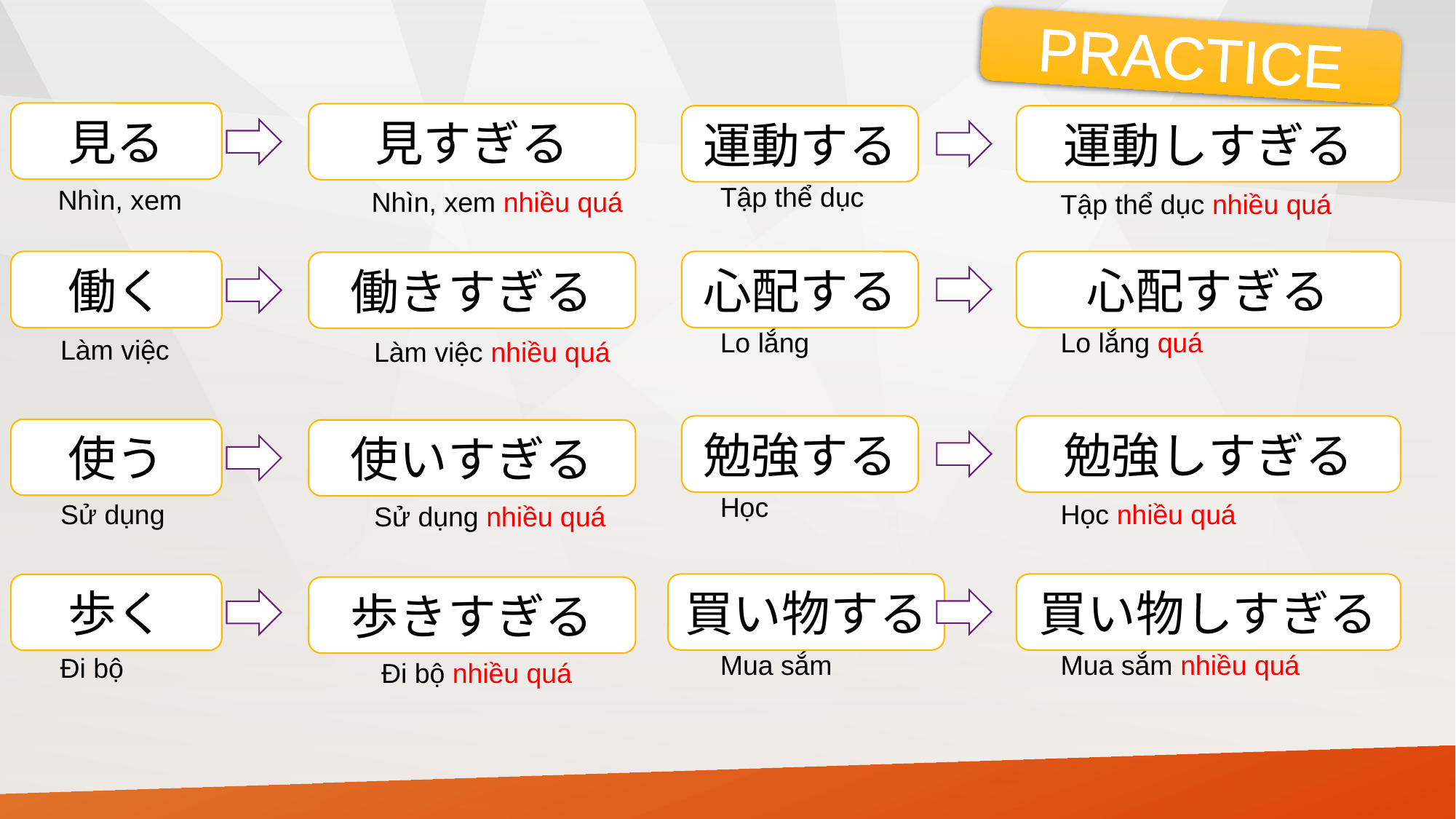

PRACTICE
見る
見すぎる
運動する
運動しすぎる

Tập thể dục
Nhìn, xem
Nhìn, xem nhiều quá
Tập thể dục nhiều quá
働く
心配する
心配すぎる
働きすぎる

Lo lắng
Lo lắng quá
Làm việc
Làm việc nhiều quá
勉強する
勉強しすぎる
使う
使いすぎる

Học
Sử dụng
Học nhiều quá
Sử dụng nhiều quá
買い物する
買い物しすぎる
歩く
歩きすぎる

Mua sắm
Mua sắm nhiều quá
Đi bộ
Đi bộ nhiều quá